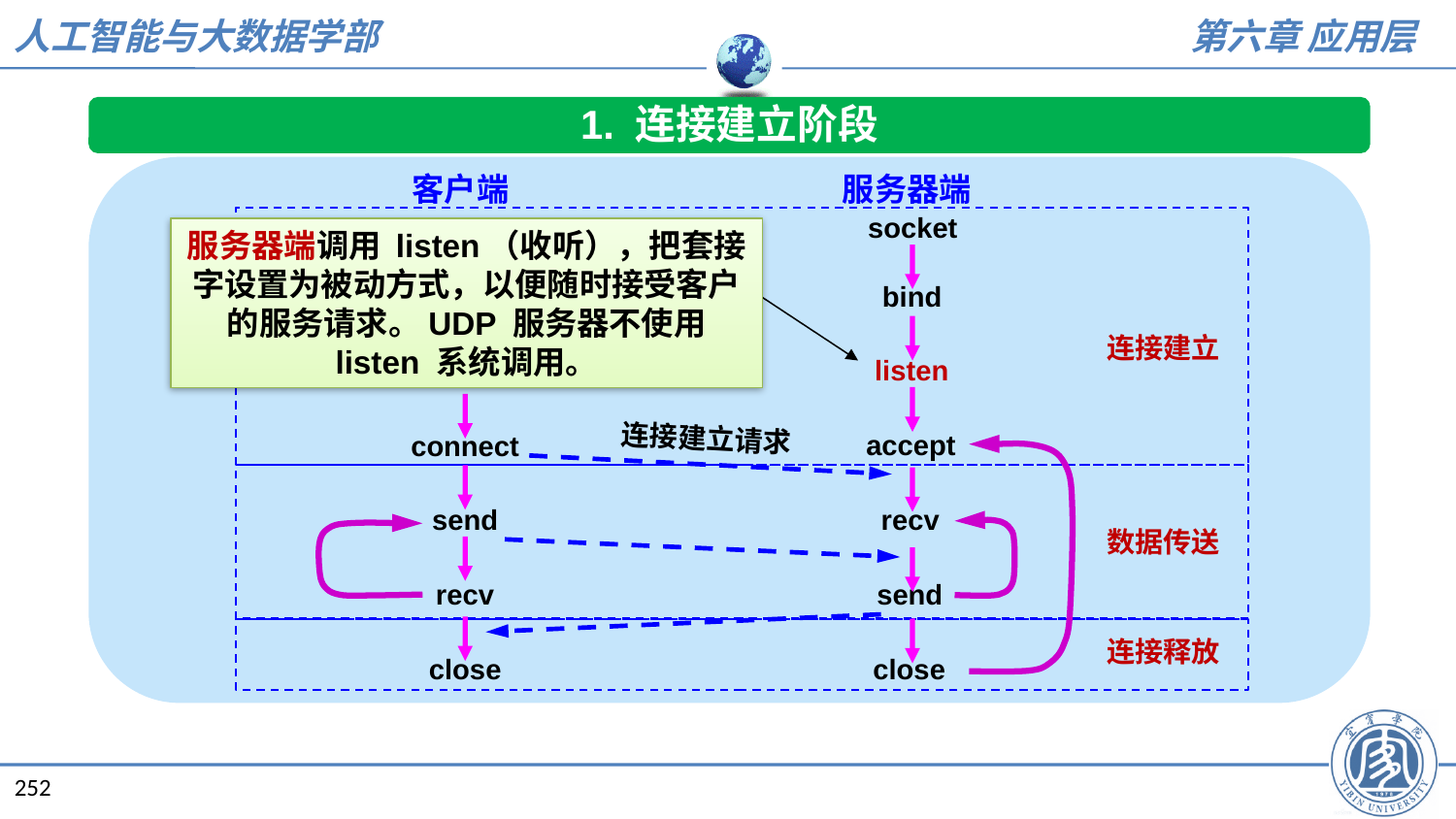

1. 连接建立阶段

客户端
服务器端
socket

服务器端调用 listen（收听），把套接字设置为被动方式，以便随时接受客户的服务请求。UDP 服务器不使用 listen 系统调用。

bind

连接建立
listen
socket

连接建立请求
accept
connect

send
recv
数据传送

recv
send

连接释放
close
close
252